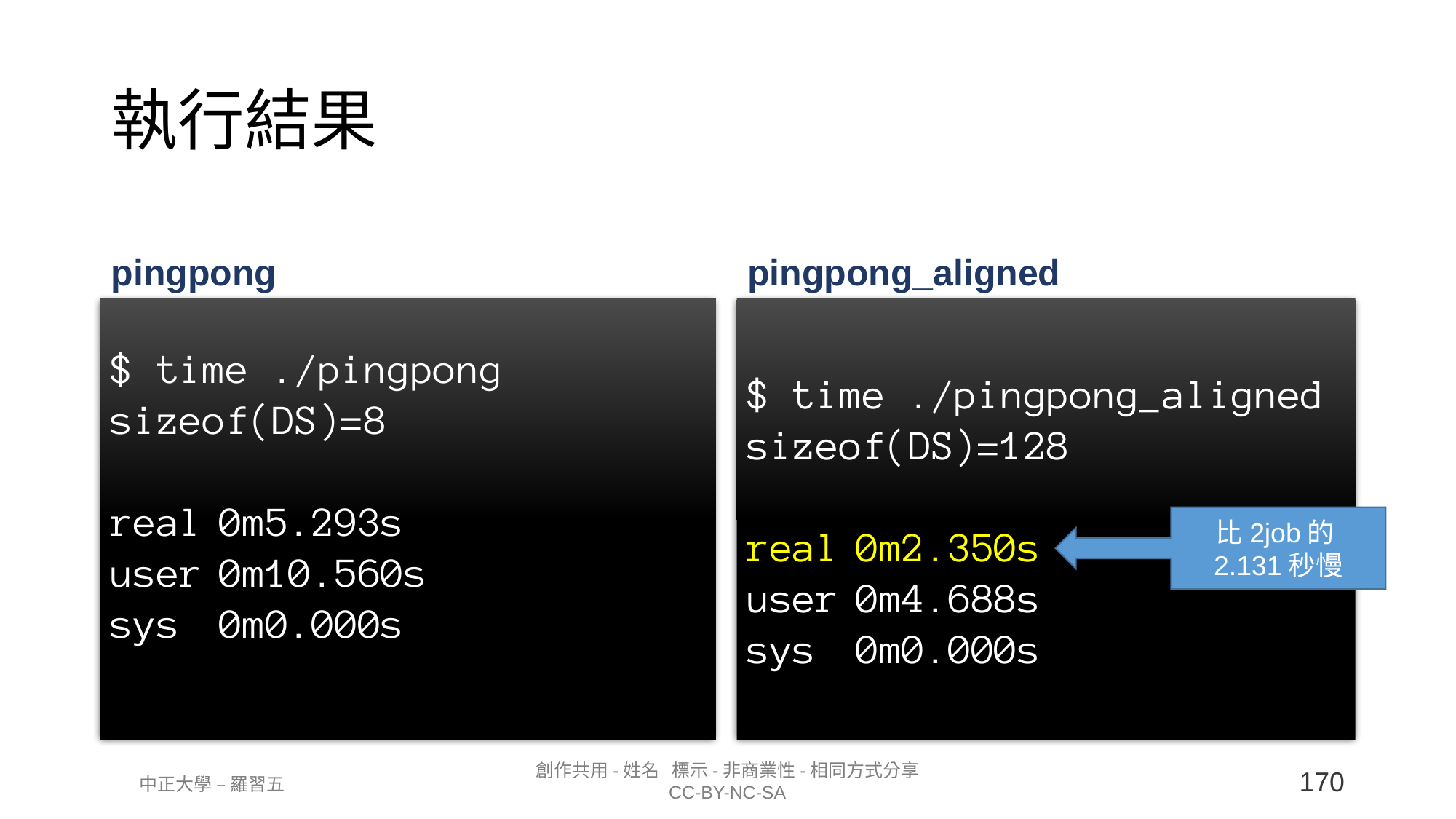

# 執行結果
pingpong
pingpong_aligned
$ time ./pingpong
sizeof(DS)=8

real	0m5.293s
user	0m10.560s
sys	0m0.000s

$ time ./pingpong_aligned
sizeof(DS)=128

real	0m2.350s
user	0m4.688s
sys	0m0.000s
比2job的2.131秒慢